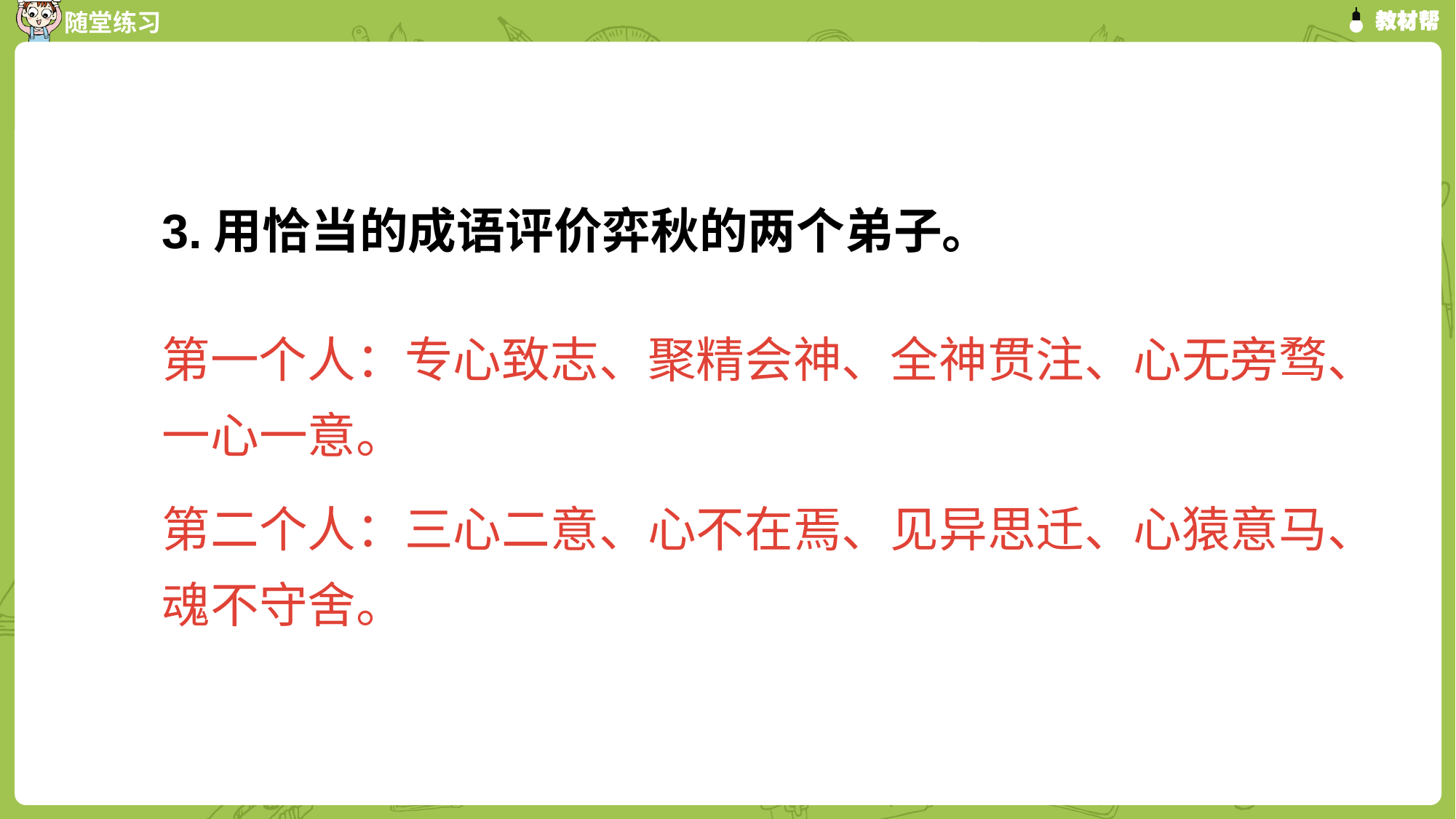

3.用恰当的成语评价弈秋的两个弟子。
第一个人：专心致志、聚精会神、全神贯注、心无旁骛、一心一意。
第二个人：三心二意、心不在焉、见异思迁、心猿意马、魂不守舍。